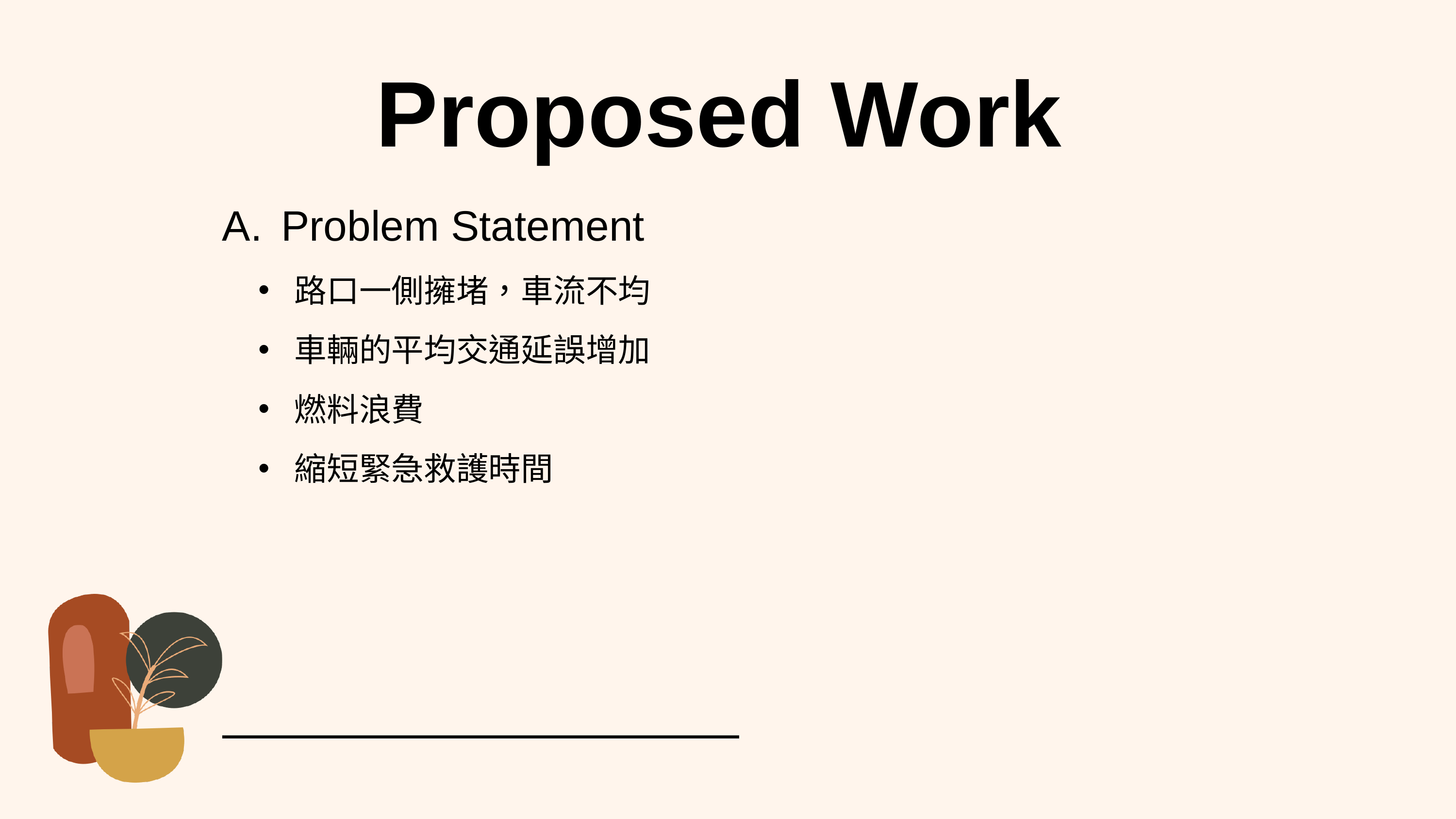

Proposed Work
Problem Statement
路口一側擁堵，車流不均
車輛的平均交通延誤增加
燃料浪費
縮短緊急救護時間